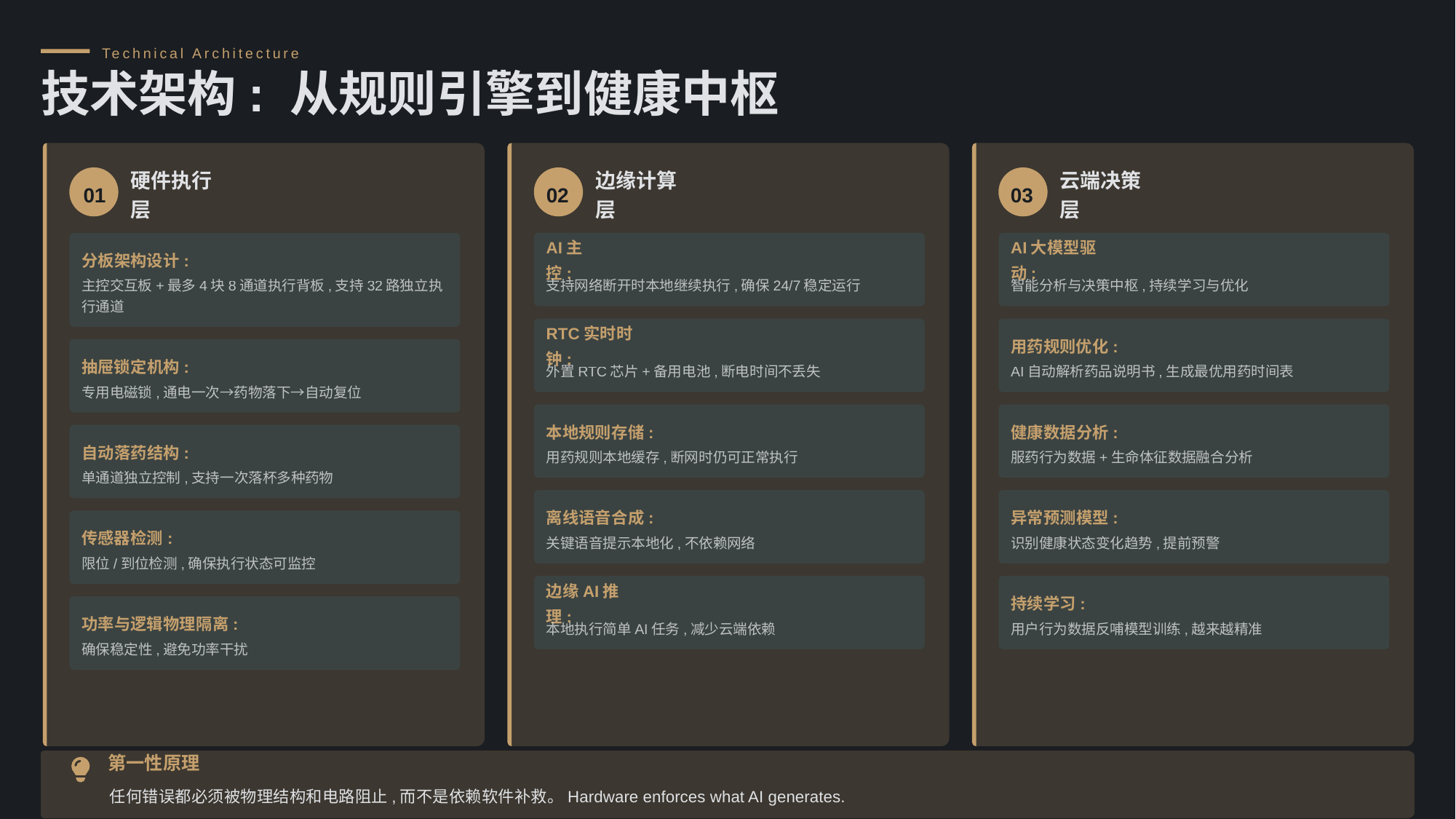

Technical Architecture

技术架构: 从规则引擎到健康中枢

01
硬件执行层
02
边缘计算层
03
云端决策层

分板架构设计:
AI主控:
AI大模型驱动:
主控交互板+最多4块8通道执行背板,支持32路独立执行通道
支持网络断开时本地继续执行,确保24/7稳定运行
智能分析与决策中枢,持续学习与优化

RTC实时时钟:
用药规则优化:

抽屉锁定机构:
外置RTC芯片+备用电池,断电时间不丢失
AI自动解析药品说明书,生成最优用药时间表
专用电磁锁,通电一次→药物落下→自动复位

本地规则存储:
健康数据分析:

自动落药结构:
用药规则本地缓存,断网时仍可正常执行
服药行为数据+生命体征数据融合分析
单通道独立控制,支持一次落杯多种药物

离线语音合成:
异常预测模型:

传感器检测:
关键语音提示本地化,不依赖网络
识别健康状态变化趋势,提前预警
限位/到位检测,确保执行状态可监控

边缘AI推理:
持续学习:

功率与逻辑物理隔离:
本地执行简单AI任务,减少云端依赖
用户行为数据反哺模型训练,越来越精准
确保稳定性,避免功率干扰
第一性原理

任何错误都必须被物理结构和电路阻止,而不是依赖软件补救。Hardware enforces what AI generates.